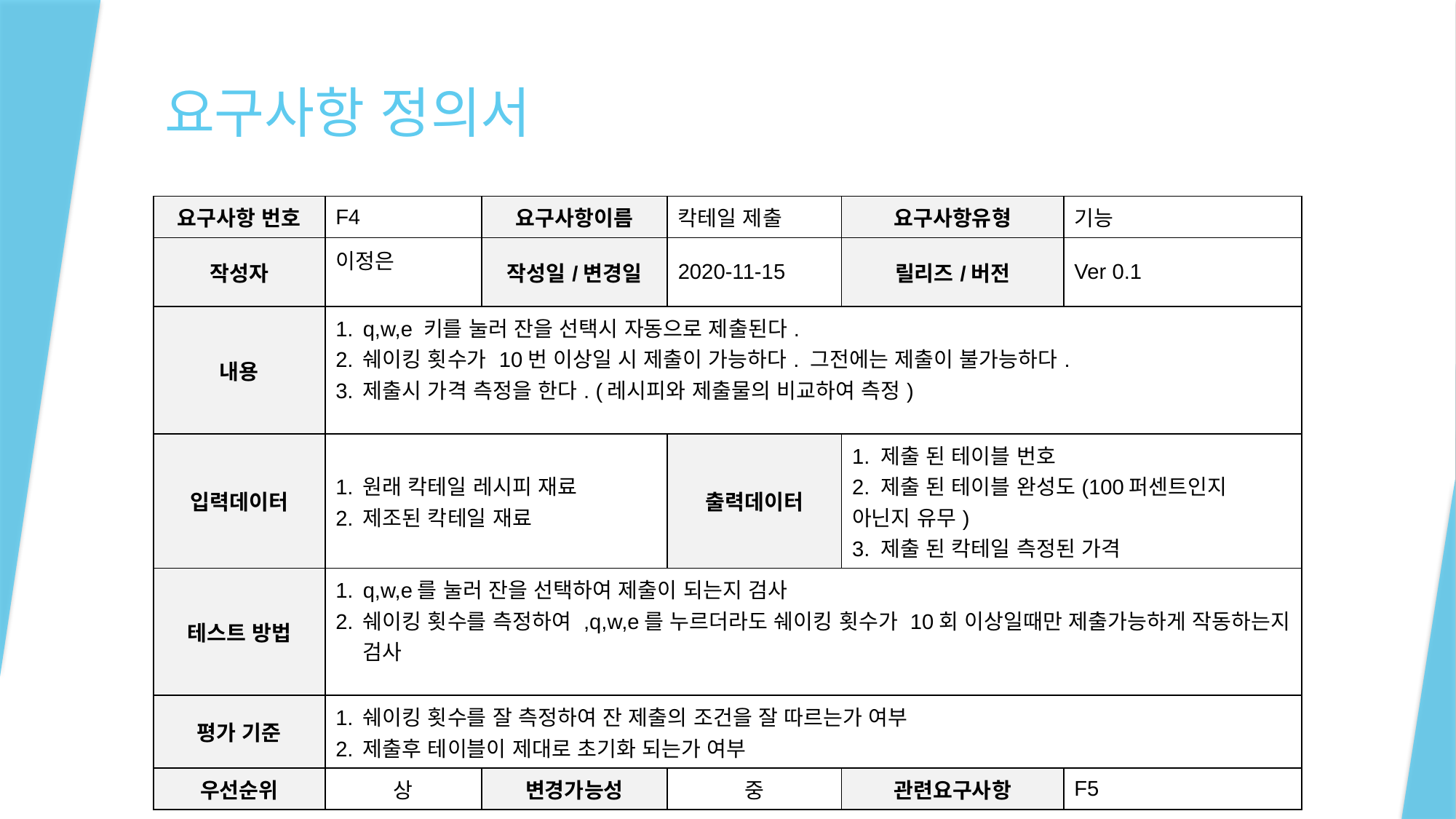

# 요구사항 정의서
| 요구사항 번호 | F4 | 요구사항이름 | 칵테일 제출 | 요구사항유형 | 기능 |
| --- | --- | --- | --- | --- | --- |
| 작성자 | 이정은 | 작성일/변경일 | 2020-11-15 | 릴리즈/버전 | Ver 0.1 |
| 내용 | q,w,e 키를 눌러 잔을 선택시 자동으로 제출된다. 쉐이킹 횟수가 10번 이상일 시 제출이 가능하다. 그전에는 제출이 불가능하다. 제출시 가격 측정을 한다. (레시피와 제출물의 비교하여 측정) |  |  |  |  |
| 입력데이터 | 원래 칵테일 레시피 재료 제조된 칵테일 재료 |  | 출력데이터 | 1. 제출 된 테이블 번호 2. 제출 된 테이블 완성도(100퍼센트인지 아닌지 유무) 3. 제출 된 칵테일 측정된 가격 |  |
| 테스트 방법 | q,w,e를 눌러 잔을 선택하여 제출이 되는지 검사 쉐이킹 횟수를 측정하여 ,q,w,e를 누르더라도 쉐이킹 횟수가 10회 이상일때만 제출가능하게 작동하는지 검사 |  |  |  |  |
| 평가 기준 | 쉐이킹 횟수를 잘 측정하여 잔 제출의 조건을 잘 따르는가 여부 제출후 테이블이 제대로 초기화 되는가 여부 |  |  |  |  |
| 우선순위 | 상 | 변경가능성 | 중 | 관련요구사항 | F5 |